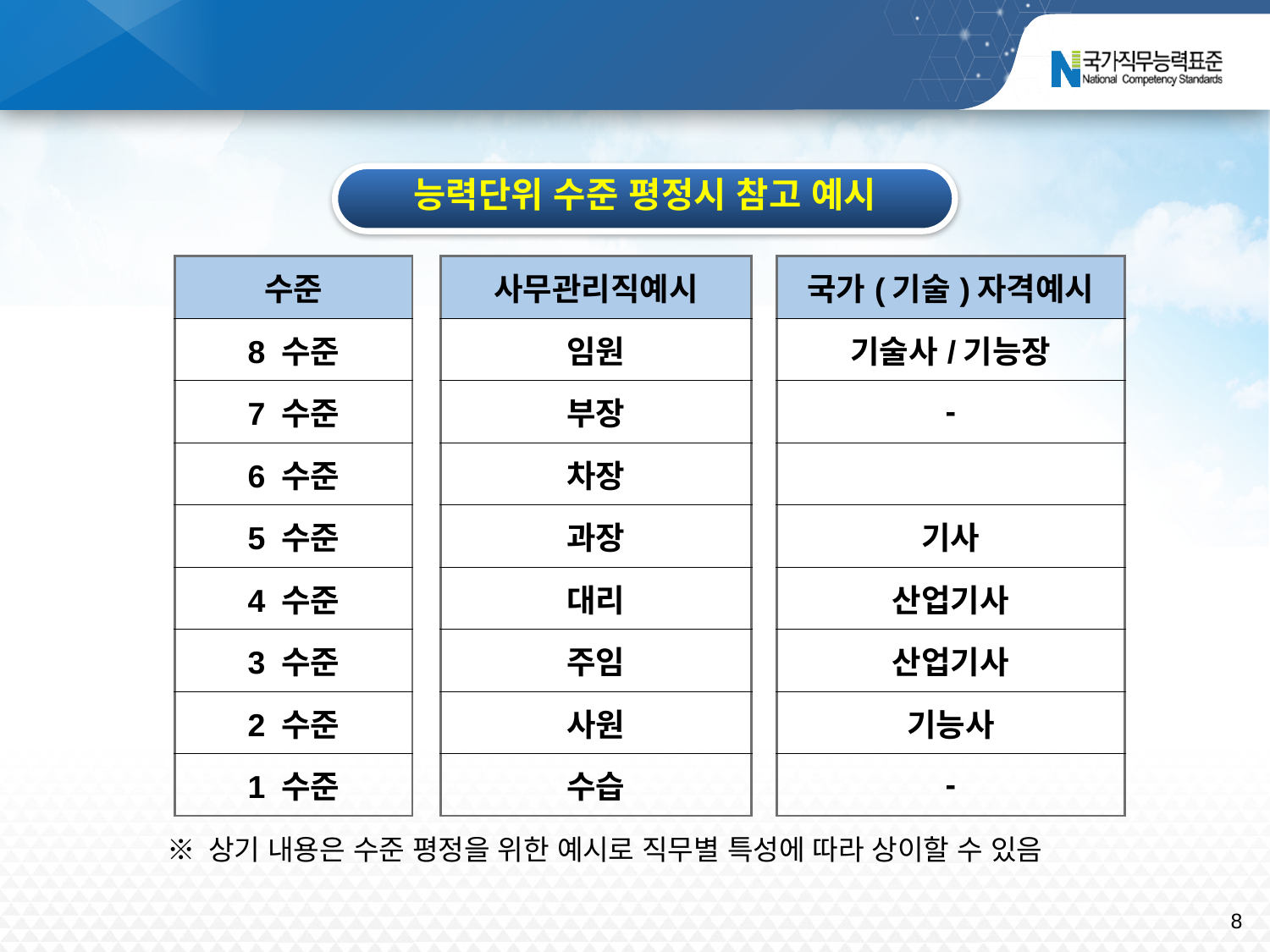

NCS 수준체계
능력단위 수준 평정시 참고 예시
| 수준 |  | 사무관리직예시 |  | 국가(기술)자격예시 |
| --- | --- | --- | --- | --- |
| 8 수준 |  | 임원 |  | 기술사/기능장 |
| 7 수준 |  | 부장 |  | - |
| 6 수준 |  | 차장 |  |  |
| 5 수준 |  | 과장 |  | 기사 |
| 4 수준 |  | 대리 |  | 산업기사 |
| 3 수준 |  | 주임 |  | 산업기사 |
| 2 수준 |  | 사원 |  | 기능사 |
| 1 수준 |  | 수습 |  | - |
※ 상기 내용은 수준 평정을 위한 예시로 직무별 특성에 따라 상이할 수 있음
8